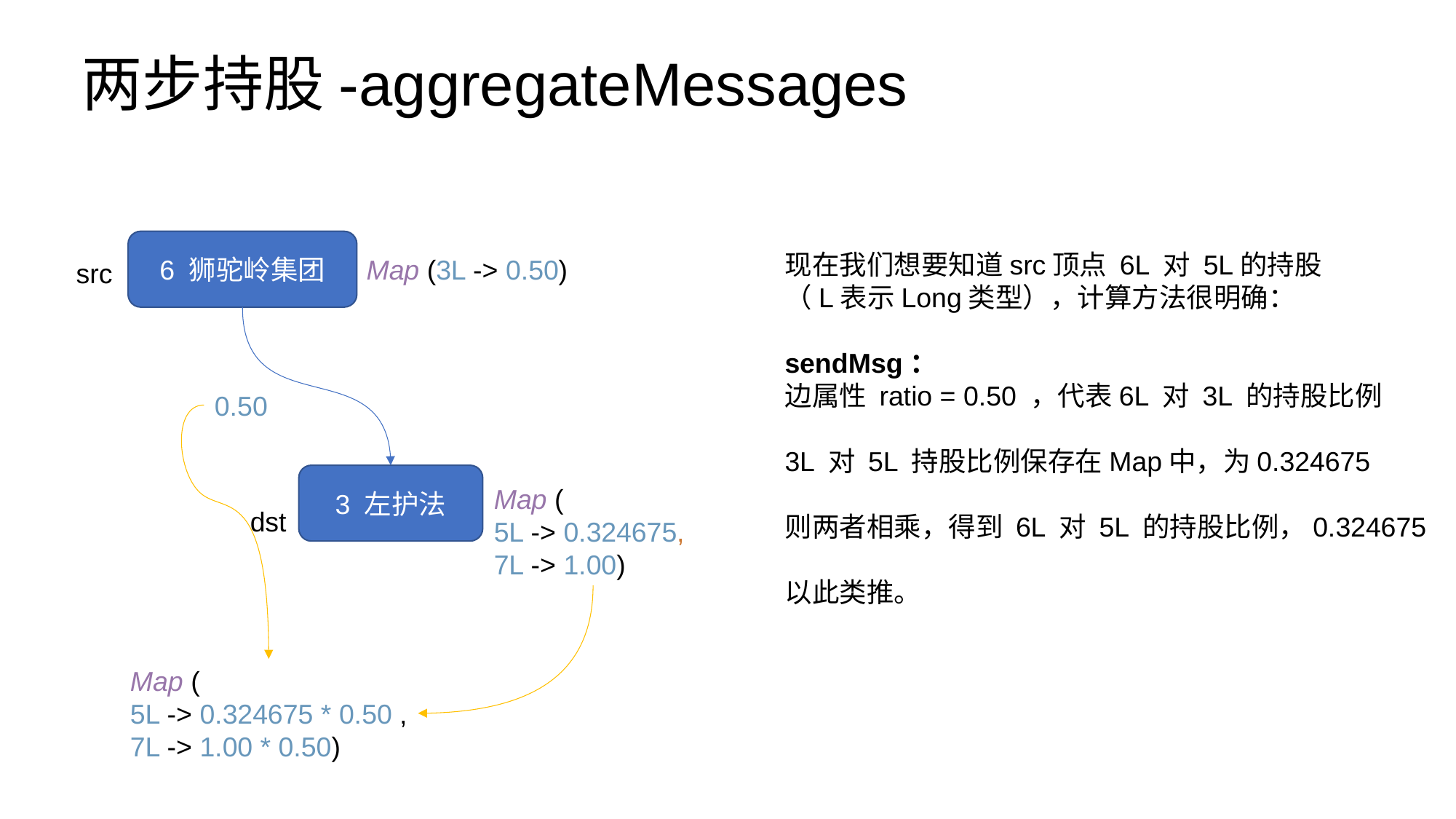

两步持股-aggregateMessages
6 狮驼岭集团
现在我们想要知道src顶点 6L 对 5L的持股
（L表示Long类型），计算方法很明确：

sendMsg：
边属性 ratio = 0.50 ，代表6L 对 3L 的持股比例

3L 对 5L 持股比例保存在Map中，为0.324675

则两者相乘，得到 6L 对 5L 的持股比例，0.324675

以此类推。

Map (3L -> 0.50)
src
0.50
3 左护法
Map (
5L -> 0.324675,
7L -> 1.00)
dst
Map (
5L -> 0.324675 * 0.50 ,
7L -> 1.00 * 0.50)